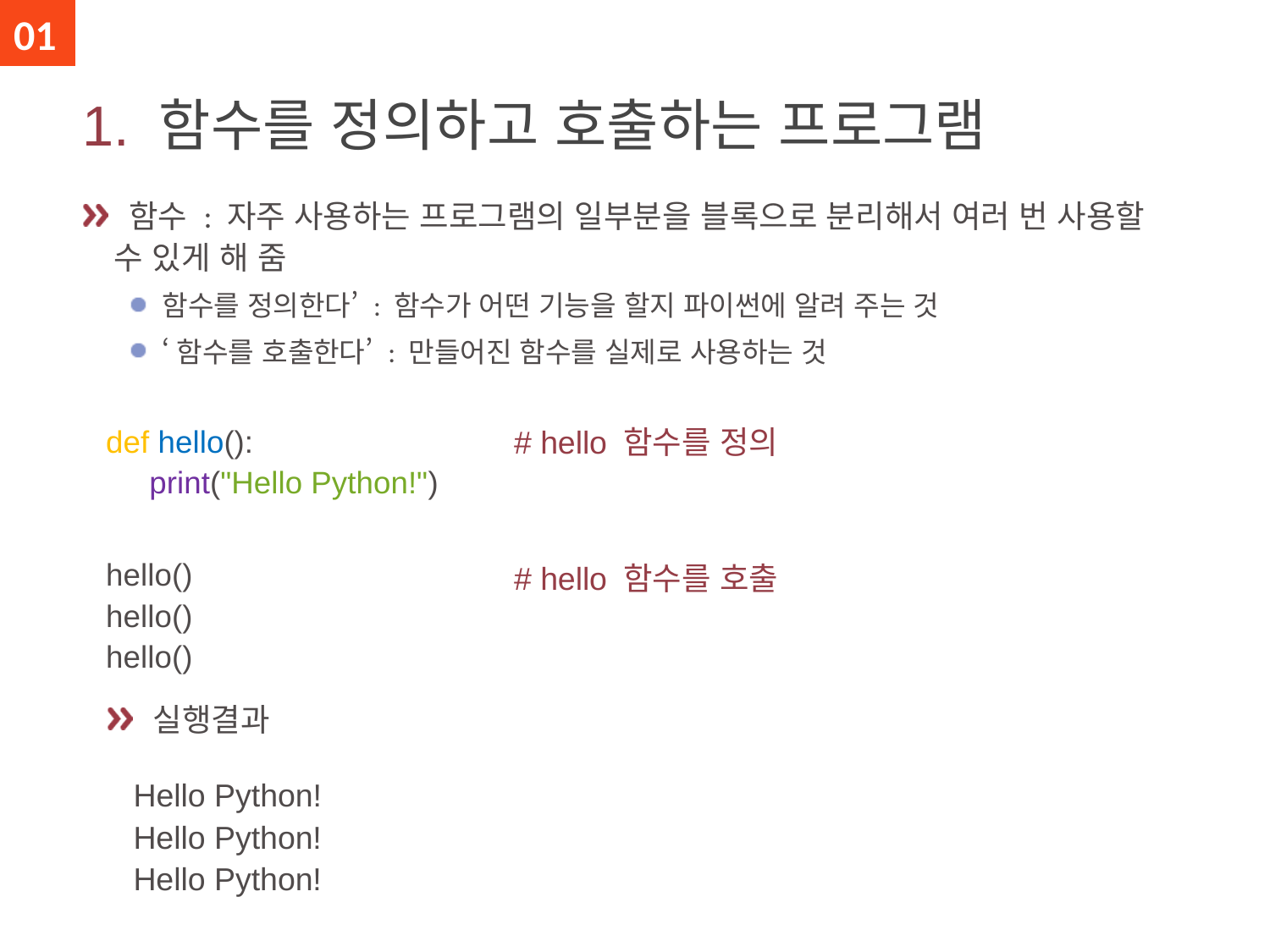

01
# 1. 함수를 정의하고 호출하는 프로그램
 함수 : 자주 사용하는 프로그램의 일부분을 블록으로 분리해서 여러 번 사용할 수 있게 해 줌
함수를 정의한다’ : 함수가 어떤 기능을 할지 파이썬에 알려 주는 것
‘함수를 호출한다’ : 만들어진 함수를 실제로 사용하는 것
def hello():
     print("Hello Python!")
hello()
hello()
hello()
# hello 함수를 정의
# hello 함수를 호출
 실행결과
   Hello Python!
   Hello Python!
   Hello Python!